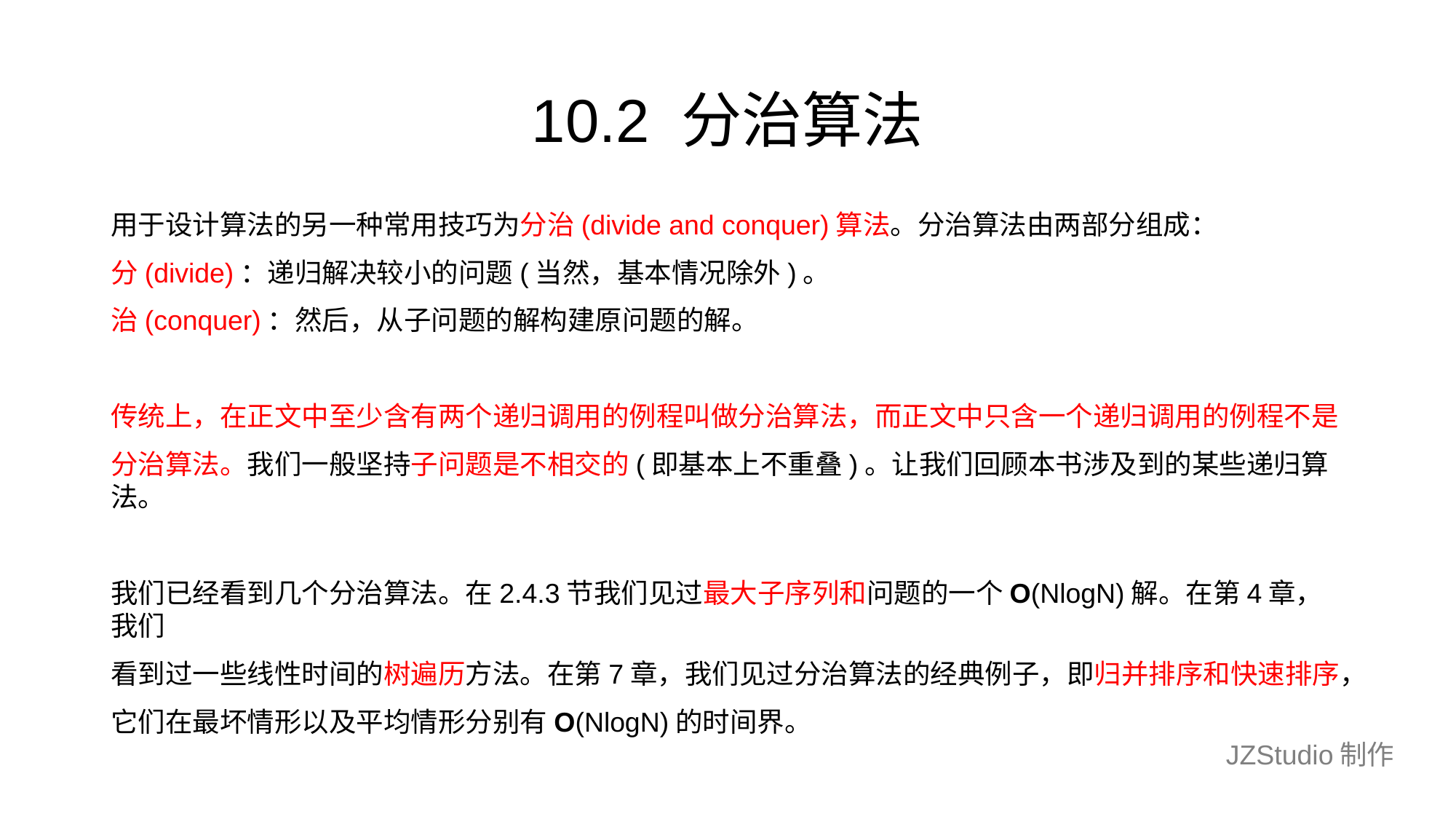

# 10.2 分治算法
用于设计算法的另一种常用技巧为分治(divide and conquer)算法。分治算法由两部分组成：
分(divide)：递归解决较小的问题(当然，基本情况除外)。
治(conquer)：然后，从子问题的解构建原问题的解。

传统上，在正文中至少含有两个递归调用的例程叫做分治算法，而正文中只含一个递归调用的例程不是
分治算法。我们一般坚持子问题是不相交的(即基本上不重叠)。让我们回顾本书涉及到的某些递归算法。

我们已经看到几个分治算法。在2.4.3节我们见过最大子序列和问题的一个O(NlogN)解。在第4章，我们
看到过一些线性时间的树遍历方法。在第7章，我们见过分治算法的经典例子，即归并排序和快速排序，
它们在最坏情形以及平均情形分别有O(NlogN)的时间界。